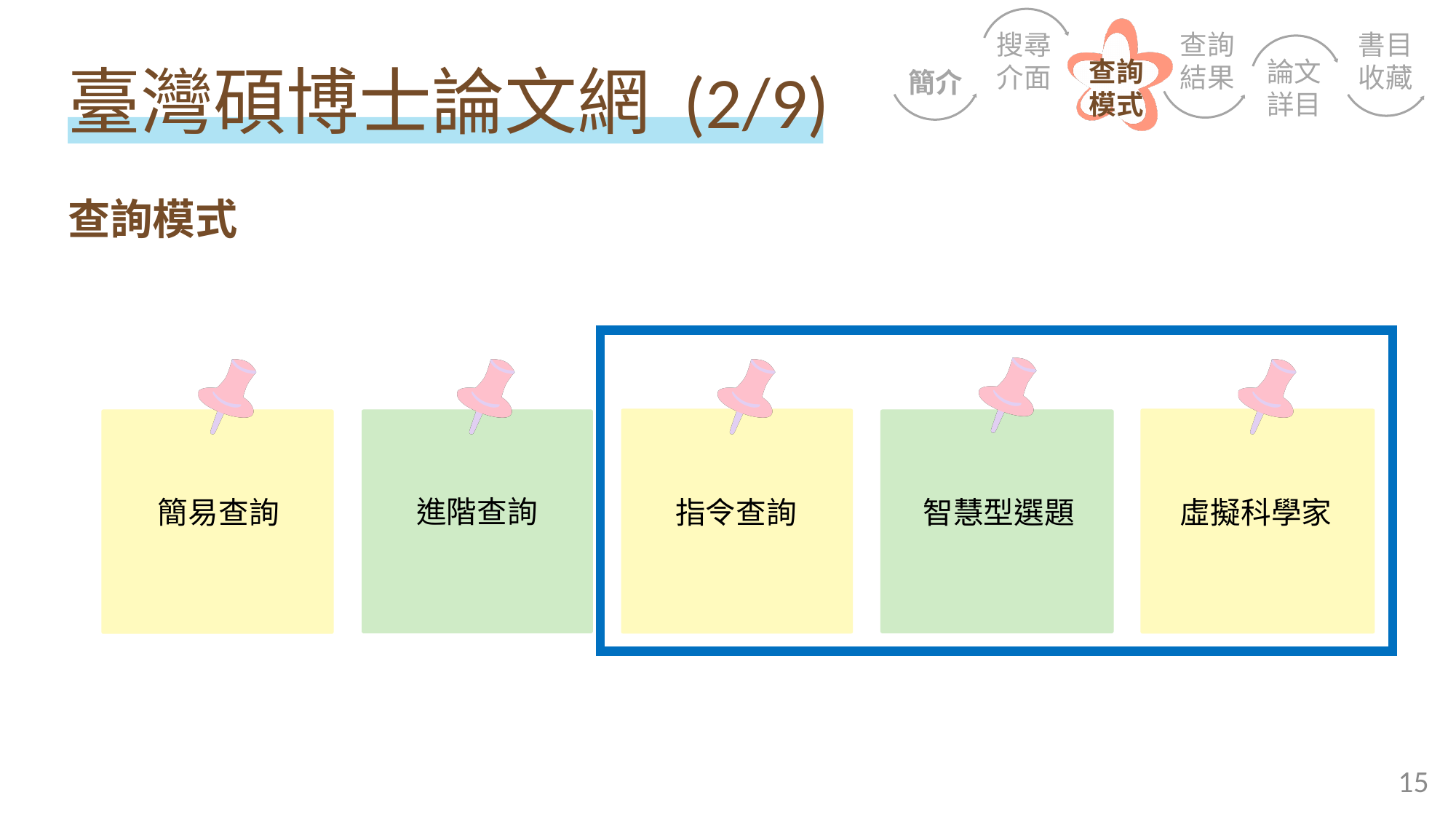

書目收藏
搜尋介面
查詢結果

查詢模式
論文詳目
簡介

臺灣碩博士論文網 (2/9)

查詢模式

進階查詢
簡易查詢
虛擬科學家
指令查詢
智慧型選題
15